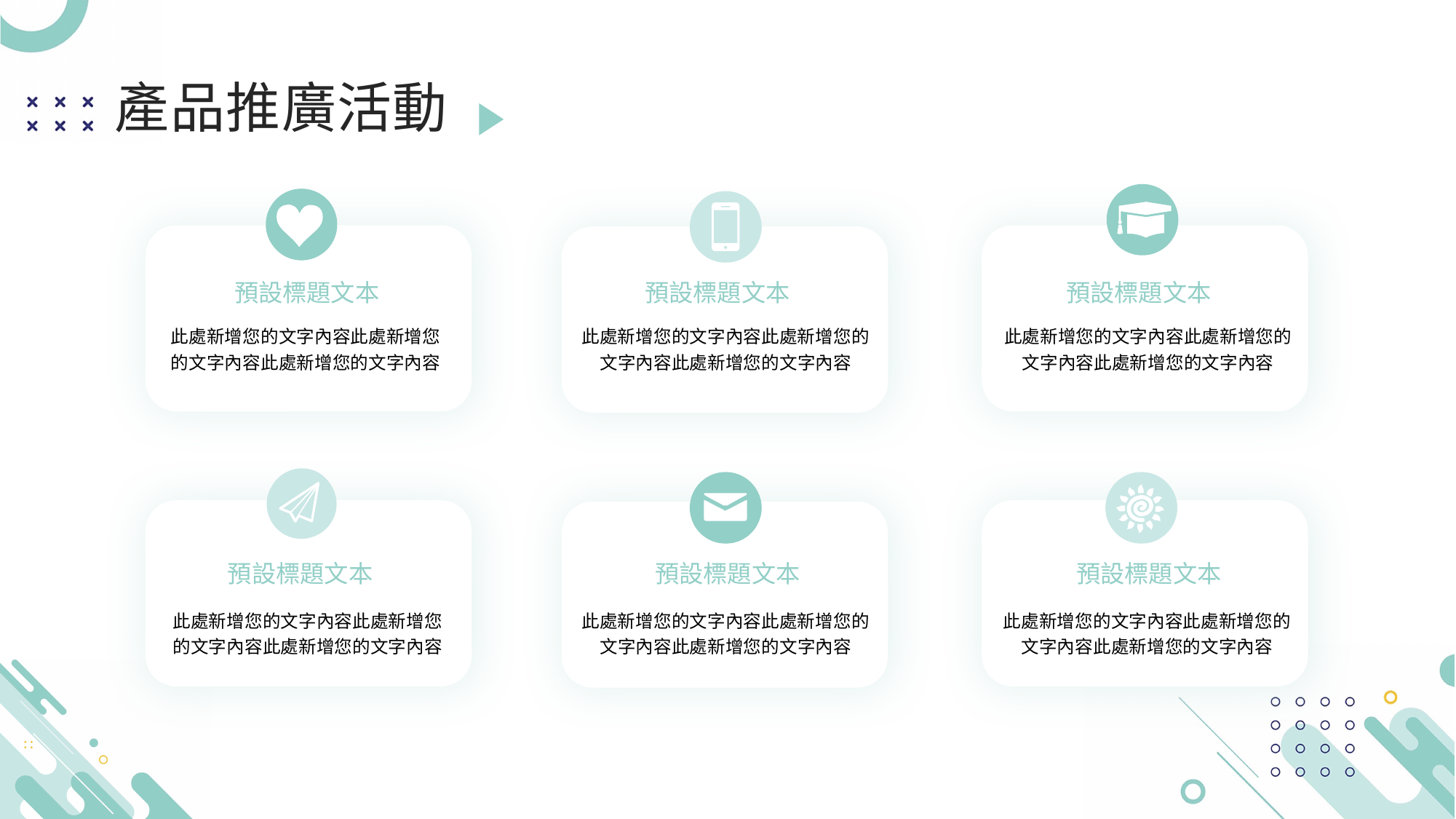

預設標題文本
預設標題文本
預設標題文本
此處新增您的文字內容此處新增您的文字內容此處新增您的文字內容
此處新增您的文字內容此處新增您的文字內容此處新增您的文字內容
此處新增您的文字內容此處新增您的文字內容此處新增您的文字內容

預設標題文本
預設標題文本
預設標題文本
此處新增您的文字內容此處新增您的文字內容此處新增您的文字內容
此處新增您的文字內容此處新增您的文字內容此處新增您的文字內容
此處新增您的文字內容此處新增您的文字內容此處新增您的文字內容